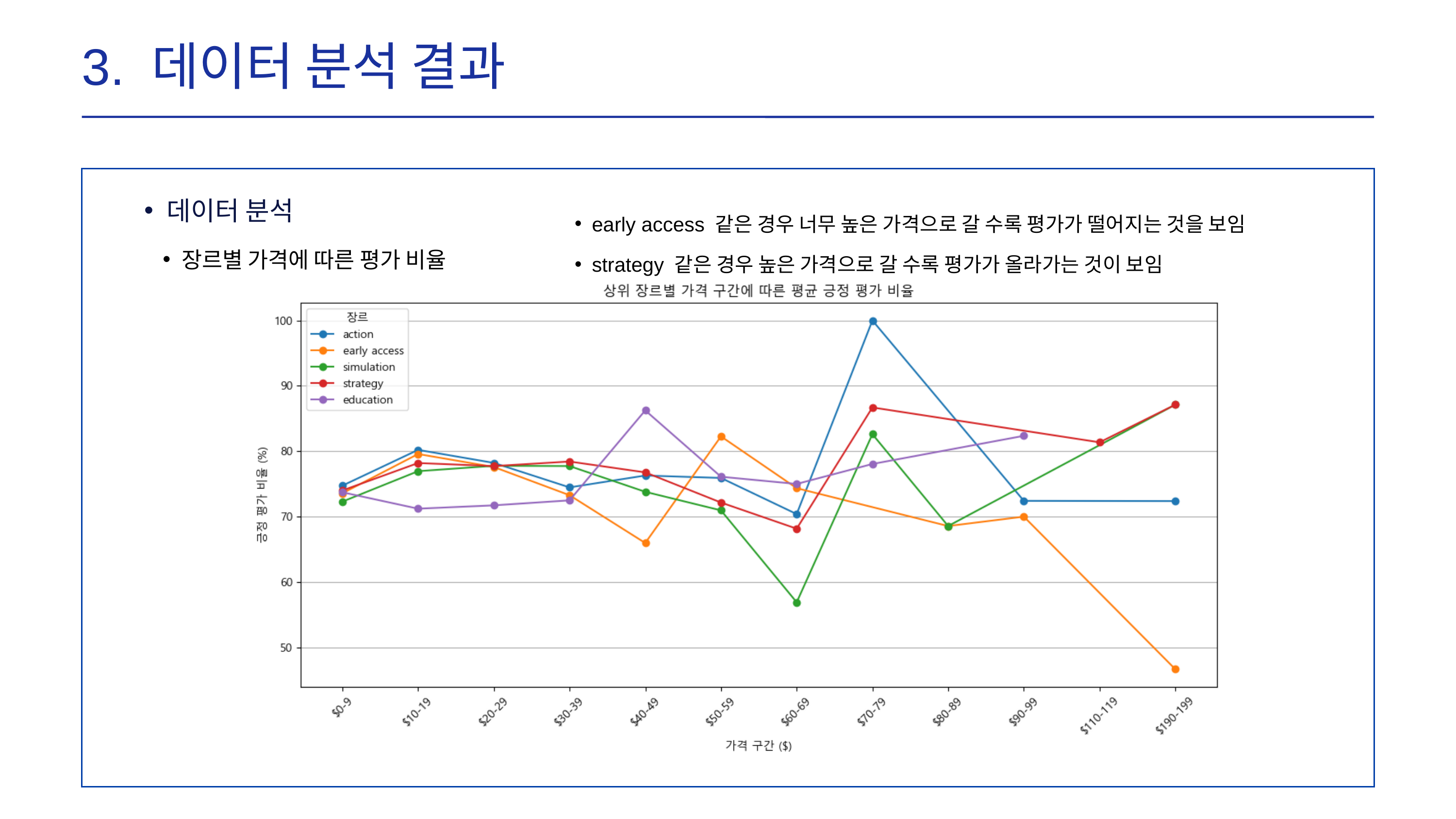

3. 데이터 분석 결과

데이터 분석
early access 같은 경우 너무 높은 가격으로 갈 수록 평가가 떨어지는 것을 보임
strategy 같은 경우 높은 가격으로 갈 수록 평가가 올라가는 것이 보임
장르별 가격에 따른 평가 비율